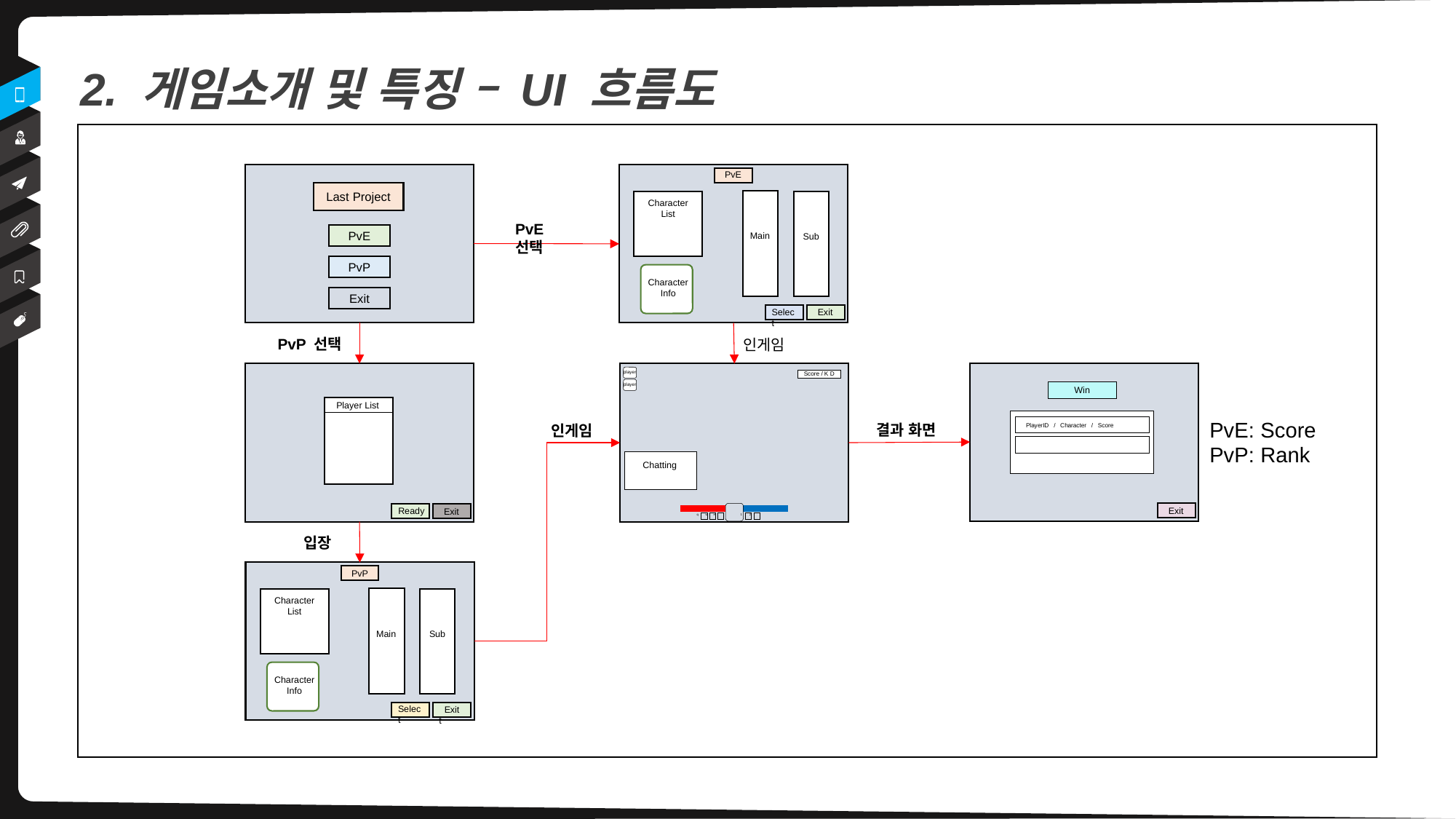

2. 게임소개 및 특징 – UI 흐름도

PvE

Character
List
Main
Sub

Character
Info
Select

Exit

Last Project
PvE
PvP
Exit
PvE 선택
PvP 선택
인게임

Player List

Ready

Exit

Exit

player
Score / K D

player

Chatting

w
e
q
1
2

Win

결과 화면
PlayerID   /   Character   /   Score
인게임

Exit

입장

PvP

Character
List
Main
Sub

Character
Info
Select
Select

Exit
PvE: Score
PvP: Rank